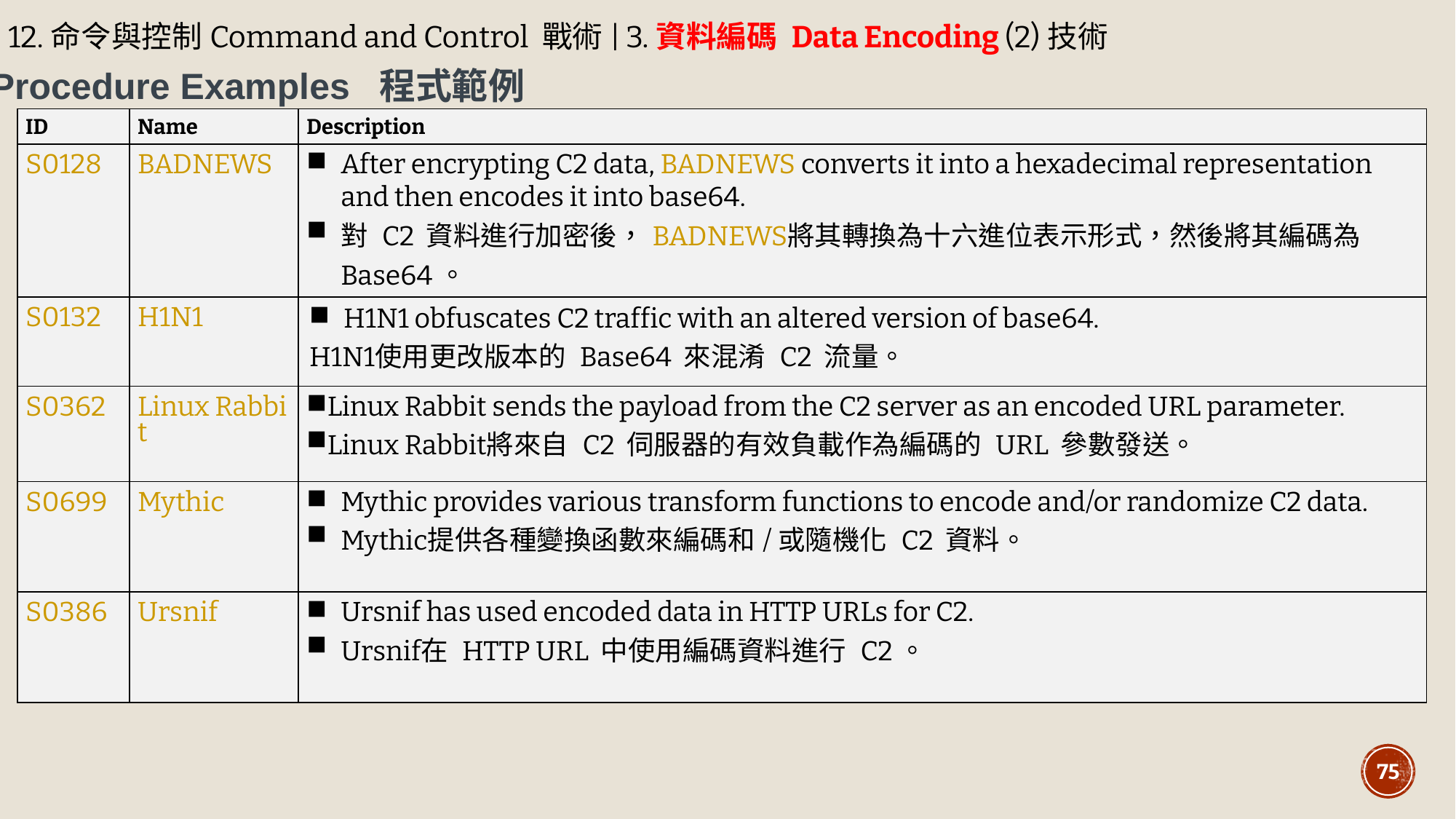

12.命令與控制Command and Control 戰術| 3.資料編碼 Data Encoding (2)技術
Procedure Examples  程式範例
| ID | Name | Description |
| --- | --- | --- |
| S0128 | BADNEWS | After encrypting C2 data, BADNEWS converts it into a hexadecimal representation and then encodes it into base64. 對 C2 資料進行加密後，BADNEWS將其轉換為十六進位表示形式，然後將其編碼為 Base64。 |
| S0132 | H1N1 | H1N1 obfuscates C2 traffic with an altered version of base64. H1N1使用更改版本的 Base64 來混淆 C2 流量。 |
| S0362 | Linux Rabbit | Linux Rabbit sends the payload from the C2 server as an encoded URL parameter. Linux Rabbit將來自 C2 伺服器的有效負載作為編碼的 URL 參數發送。 |
| S0699 | Mythic | Mythic provides various transform functions to encode and/or randomize C2 data. Mythic提供各種變換函數來編碼和/或隨機化 C2 資料。 |
| S0386 | Ursnif | Ursnif has used encoded data in HTTP URLs for C2. Ursnif在 HTTP URL 中使用編碼資料進行 C2。 |
75